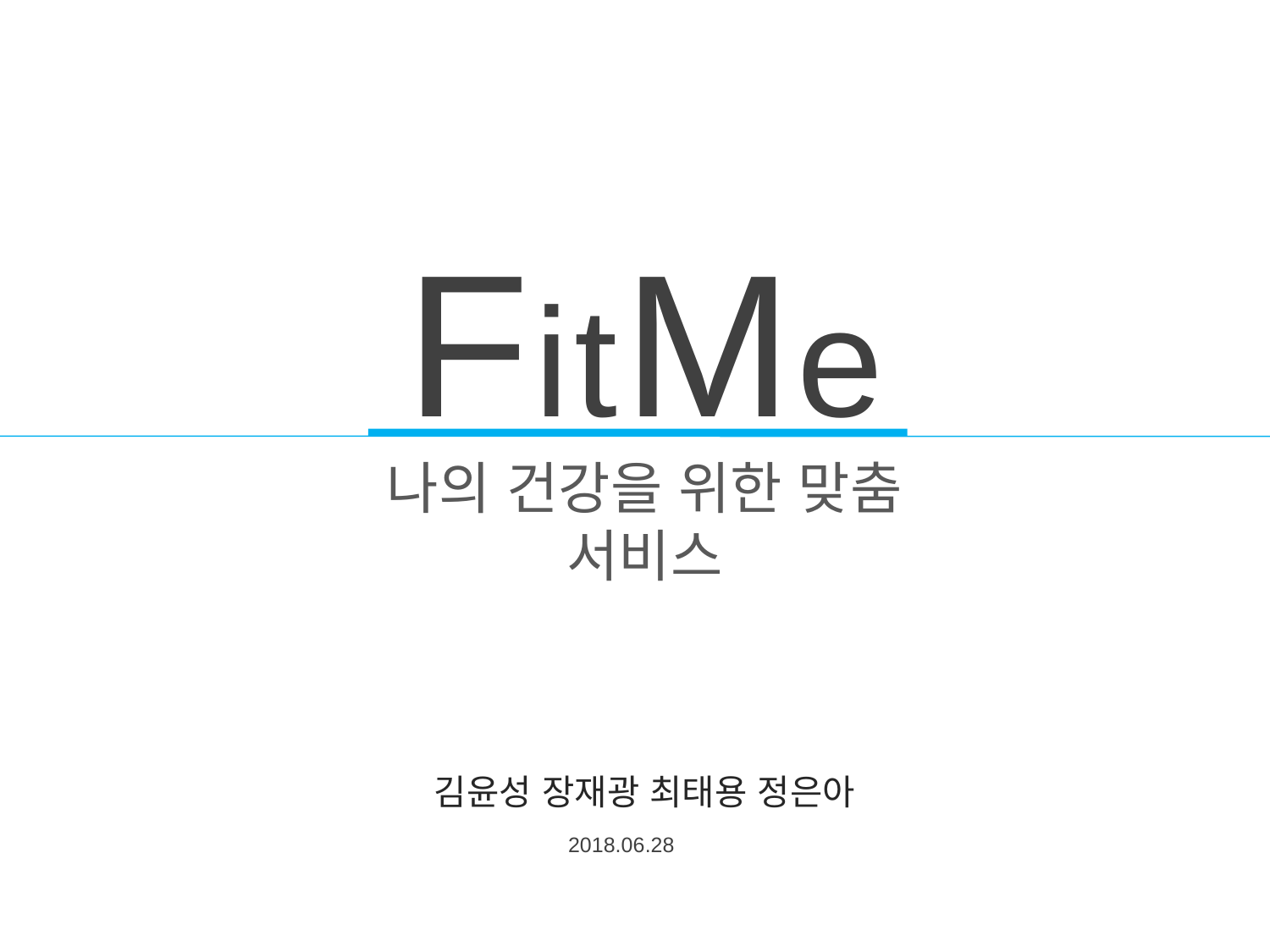

FitMe

나의 건강을 위한 맞춤 서비스
김윤성 장재광 최태용 정은아
2018.06.28